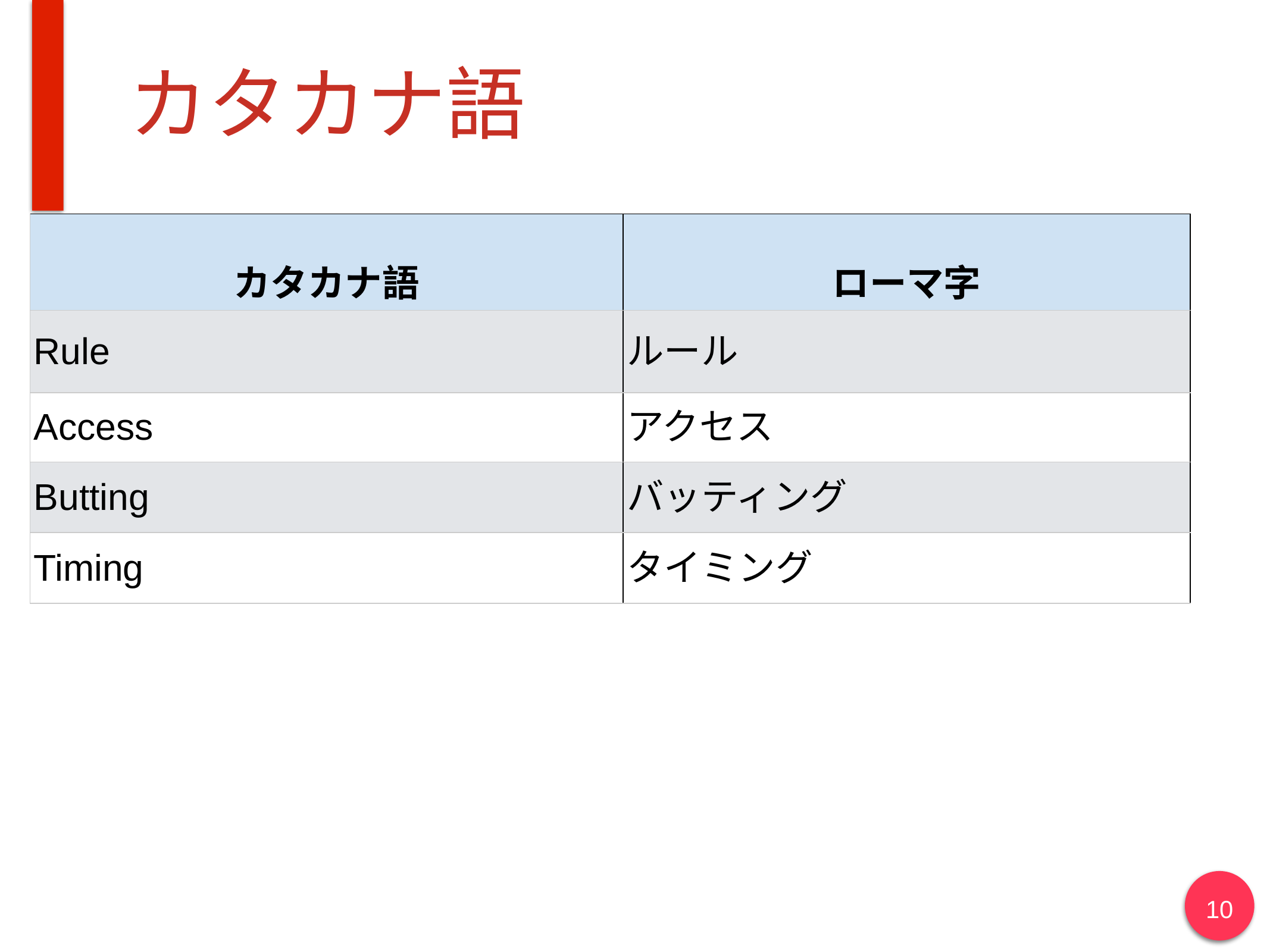

# カタカナ語
| カタカナ語 | ローマ字 |
| --- | --- |
| Rule | ルール |
| Access | アクセス |
| Butting | バッティング |
| Timing | タイミング |
10